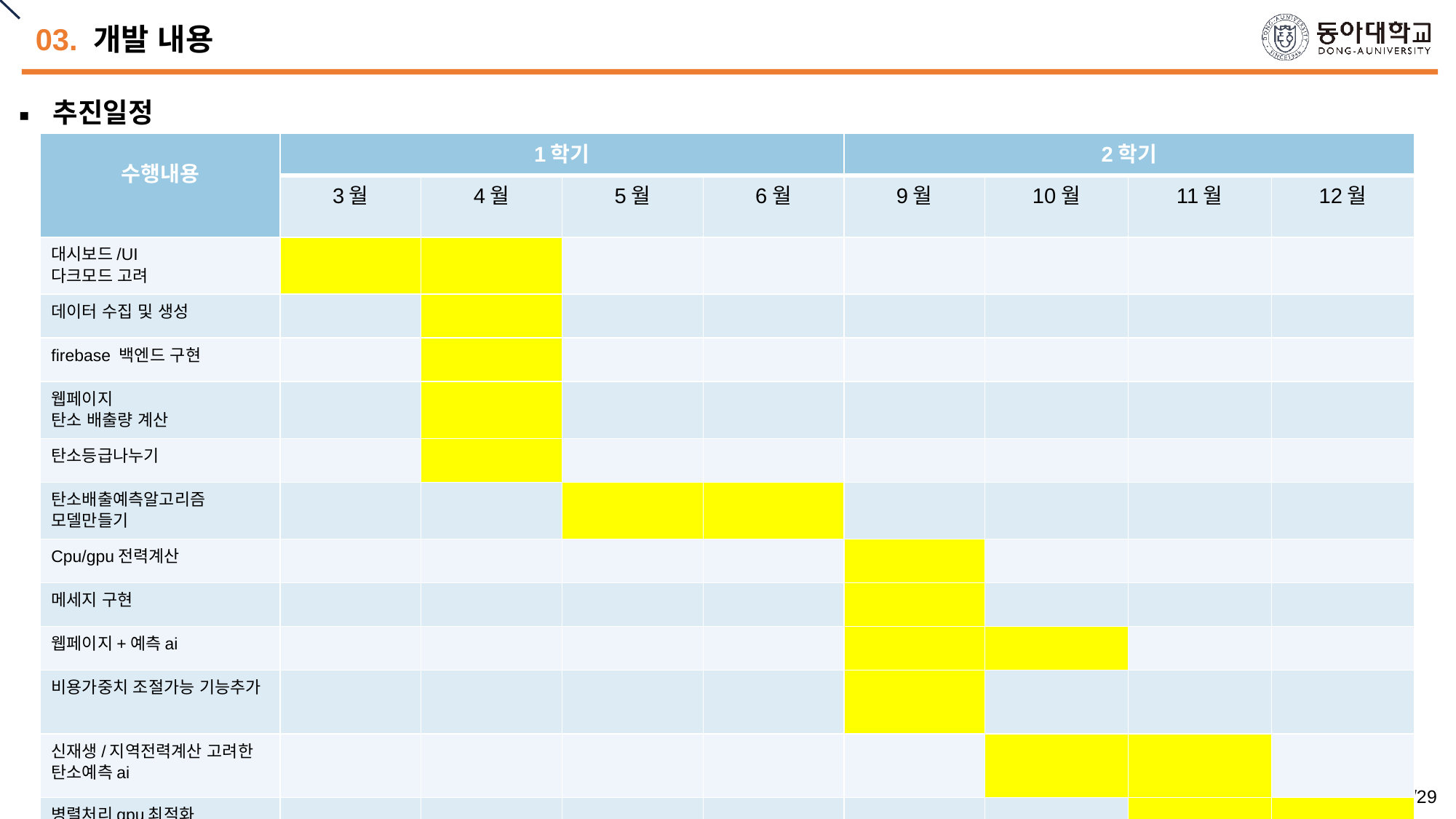

# 03. 개발 내용
추진일정
| 수행내용 | 1학기 |  |  |  | 2학기 |  |  |  |
| --- | --- | --- | --- | --- | --- | --- | --- | --- |
|  | 3월 | 4월 | 5월 | 6월 | 9월 | 10월 | 11월 | 12월 |
| 대시보드/UI 다크모드 고려 |  |  |  |  |  |  |  |  |
| 데이터 수집 및 생성 |  |  |  |  |  |  |  |  |
| firebase 백엔드 구현 |  |  |  |  |  |  |  |  |
| 웹페이지 탄소 배출량 계산 |  |  |  |  |  |  |  |  |
| 탄소등급나누기 |  |  |  |  |  |  |  |  |
| 탄소배출예측알고리즘 모델만들기 |  |  |  |  |  |  |  |  |
| Cpu/gpu전력계산 |  |  |  |  |  |  |  |  |
| 메세지 구현 |  |  |  |  |  |  |  |  |
| 웹페이지+예측ai |  |  |  |  |  |  |  |  |
| 비용가중치 조절가능 기능추가 |  |  |  |  |  |  |  |  |
| 신재생/지역전력계산 고려한 탄소예측ai |  |  |  |  |  |  |  |  |
| 병렬처리gpu최적화 |  |  |  |  |  |  |  |  |